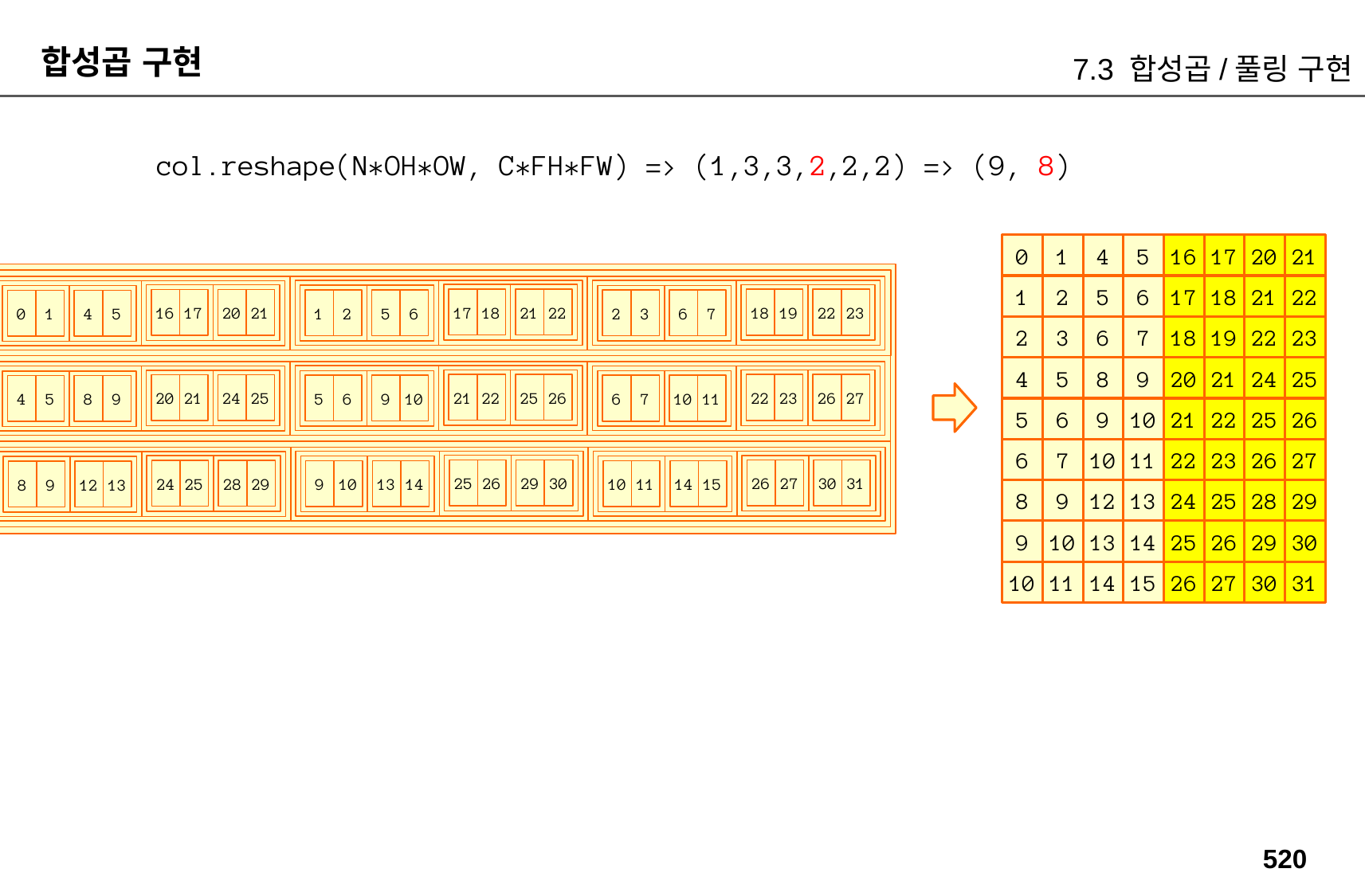

합성곱 구현
7.3 합성곱/풀링 구현
col.reshape(N*OH*OW, C*FH*FW) => (1,3,3,2,2,2) => (9, 8)
0
1
4
5
16
17
20
21

17
18
21
22
18
19
22
23
16
17
20
21
1
2
5
6
2
3
6
7
0
1
4
5

21
22
25
26
22
23
26
27
20
21
24
25
5
6
9
10
6
7
10
11
4
5
8
9

25
26
29
30
26
27
30
31
24
25
28
29
9
10
13
14
10
11
14
15
8
9
12
13
1
2
5
6
17
18
21
22
2
3
6
7
18
19
22
23
4
5
8
9
20
21
24
25

5
6
9
10
21
22
25
26
6
7
10
11
22
23
26
27
8
9
12
13
24
25
28
29
9
10
13
14
25
26
29
30
10
11
14
15
26
27
30
31